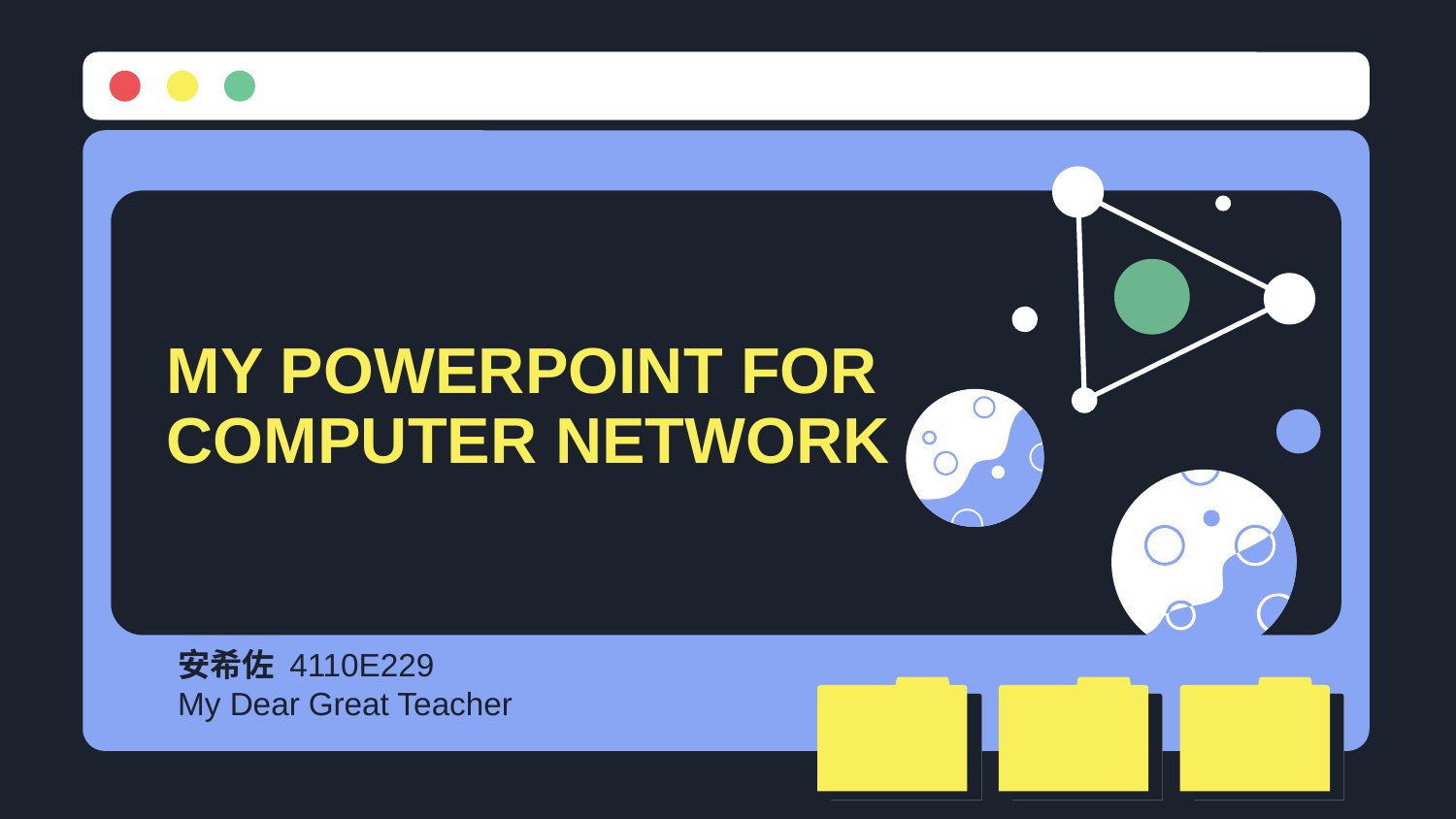

# MY POWERPOINT FOR COMPUTER NETWORK

安希佐 4110E229
My Dear Great Teacher